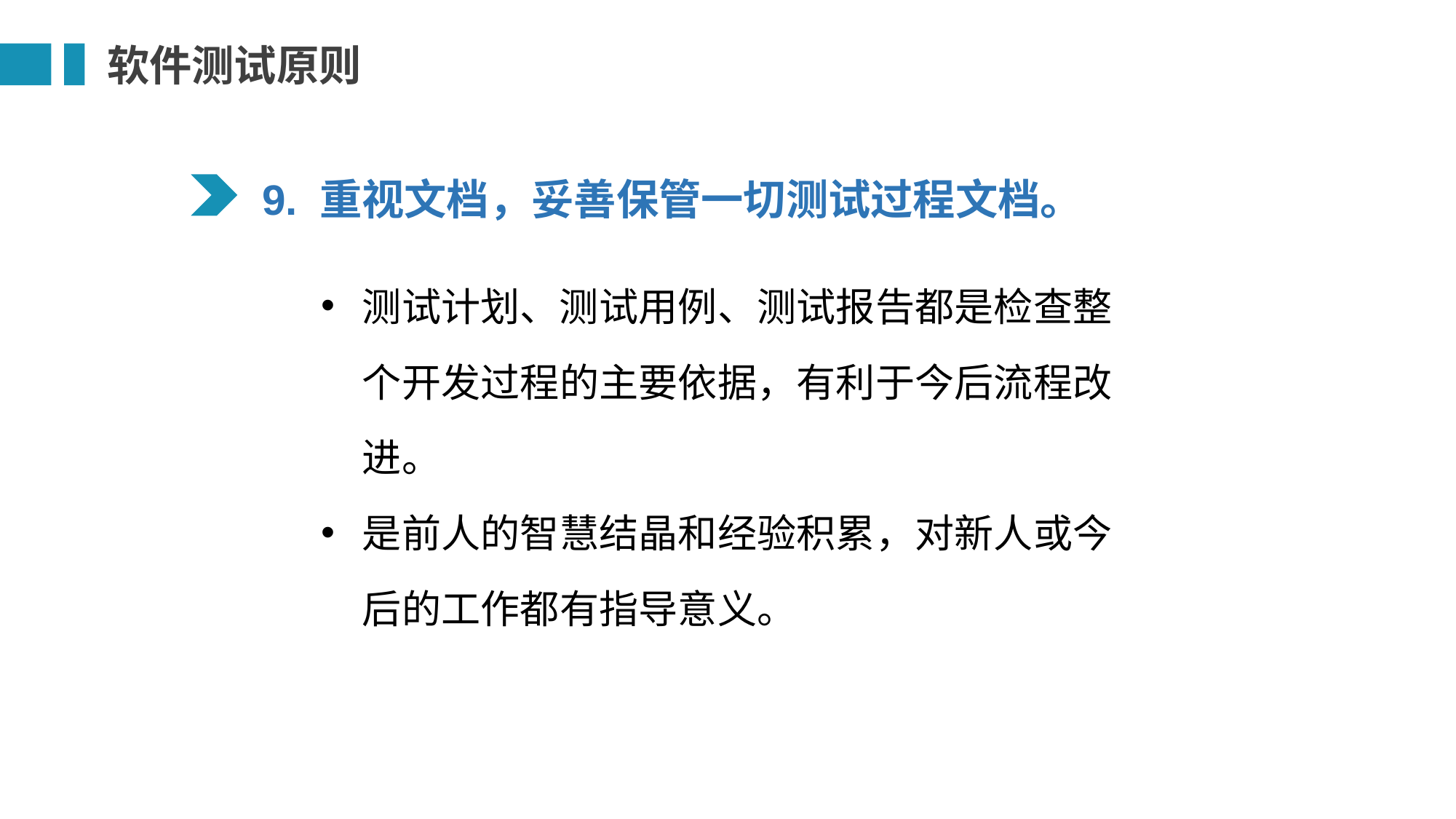

软件测试原则

9. 重视文档，妥善保管一切测试过程文档。
测试计划、测试用例、测试报告都是检查整个开发过程的主要依据，有利于今后流程改进。
是前人的智慧结晶和经验积累，对新人或今后的工作都有指导意义。
68